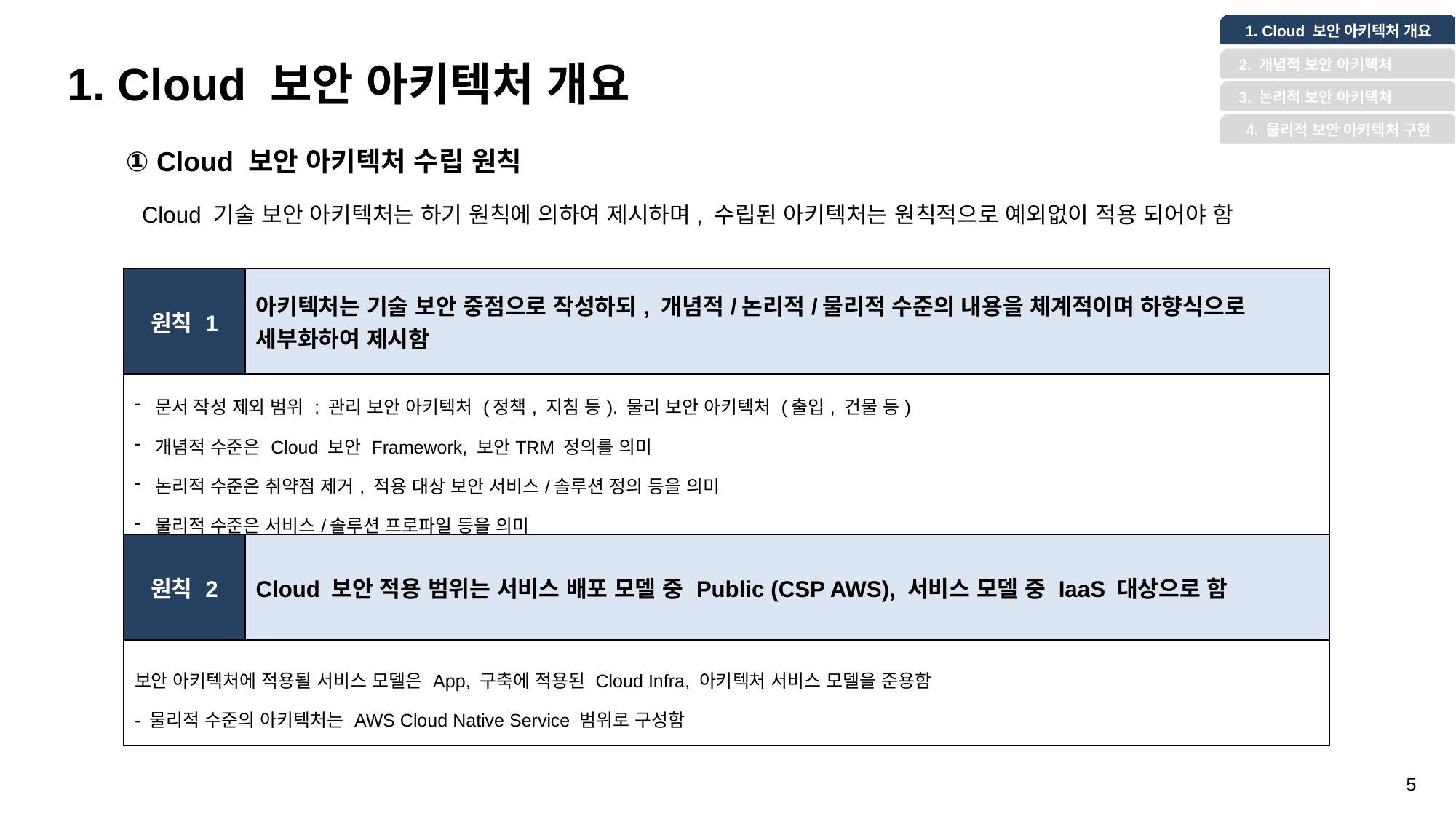

1. Cloud 보안 아키텍처 개요
1. Cloud 보안 아키텍처 개요
 2. 개념적 보안 아키텍처
 3. 논리적 보안 아키텍처
4. 물리적 보안 아키텍처 구현
① Cloud 보안 아키텍처 수립 원칙
Cloud 기술 보안 아키텍처는 하기 원칙에 의하여 제시하며, 수립된 아키텍처는 원칙적으로 예외없이 적용 되어야 함
| 원칙 1 | 아키텍처는 기술 보안 중점으로 작성하되, 개념적/논리적/물리적 수준의 내용을 체계적이며 하향식으로 세부화하여 제시함 |
| --- | --- |
| 문서 작성 제외 범위 : 관리 보안 아키텍처 (정책, 지침 등). 물리 보안 아키텍처 (출입, 건물 등) 개념적 수준은 Cloud 보안 Framework, 보안TRM 정의를 의미 논리적 수준은 취약점 제거, 적용 대상 보안 서비스/솔루션 정의 등을 의미 물리적 수준은 서비스/솔루션 프로파일 등을 의미 |  |
| 원칙 2 | Cloud 보안 적용 범위는 서비스 배포 모델 중 Public (CSP AWS), 서비스 모델 중 IaaS 대상으로 함 |
| 보안 아키텍처에 적용될 서비스 모델은 App, 구축에 적용된 Cloud Infra, 아키텍처 서비스 모델을 준용함 - 물리적 수준의 아키텍처는 AWS Cloud Native Service 범위로 구성함 |  |
5